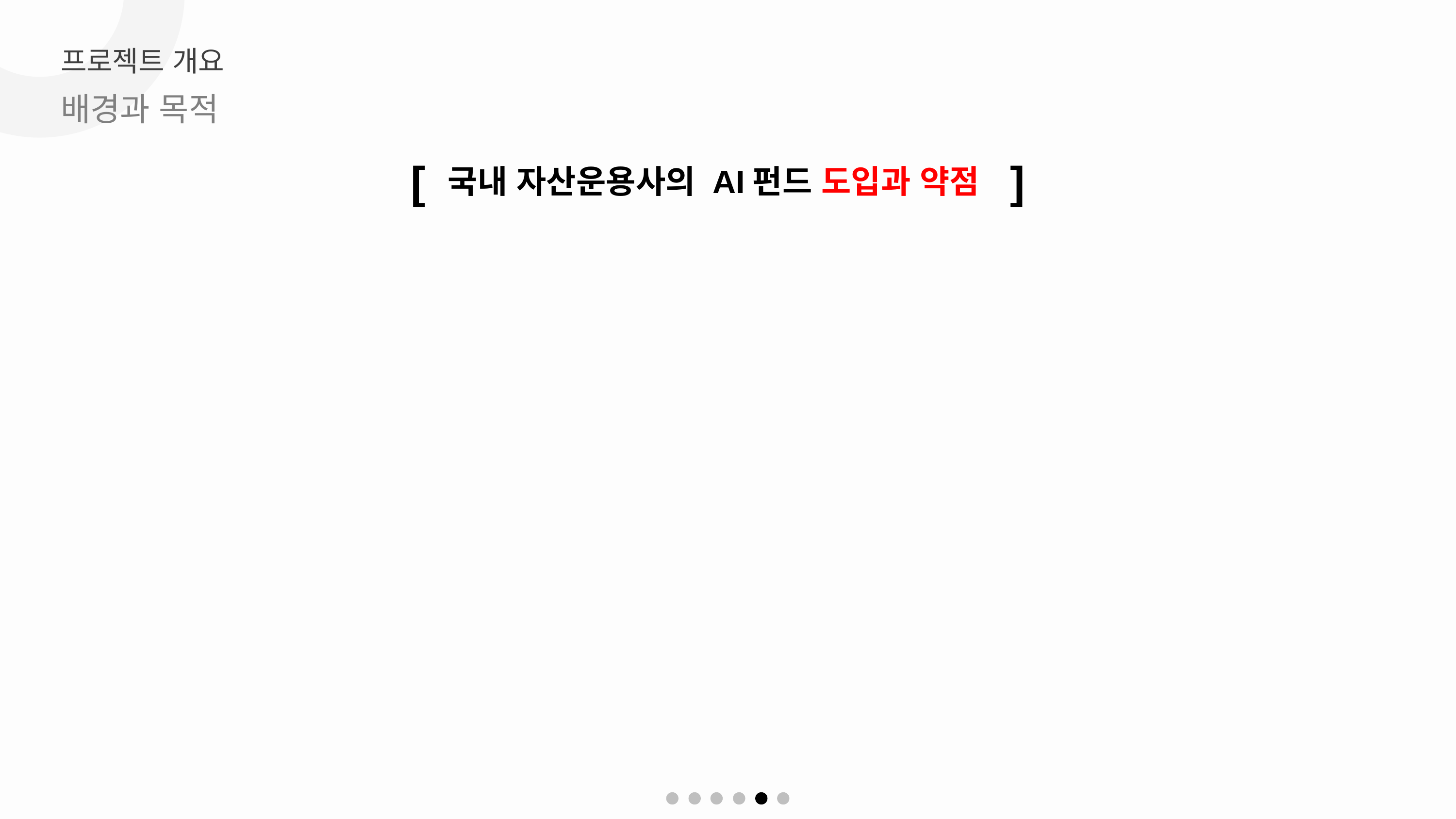

프로젝트 개요
배경과 목적
[
]
국내 자산운용사의 AI펀드 도입과 약점